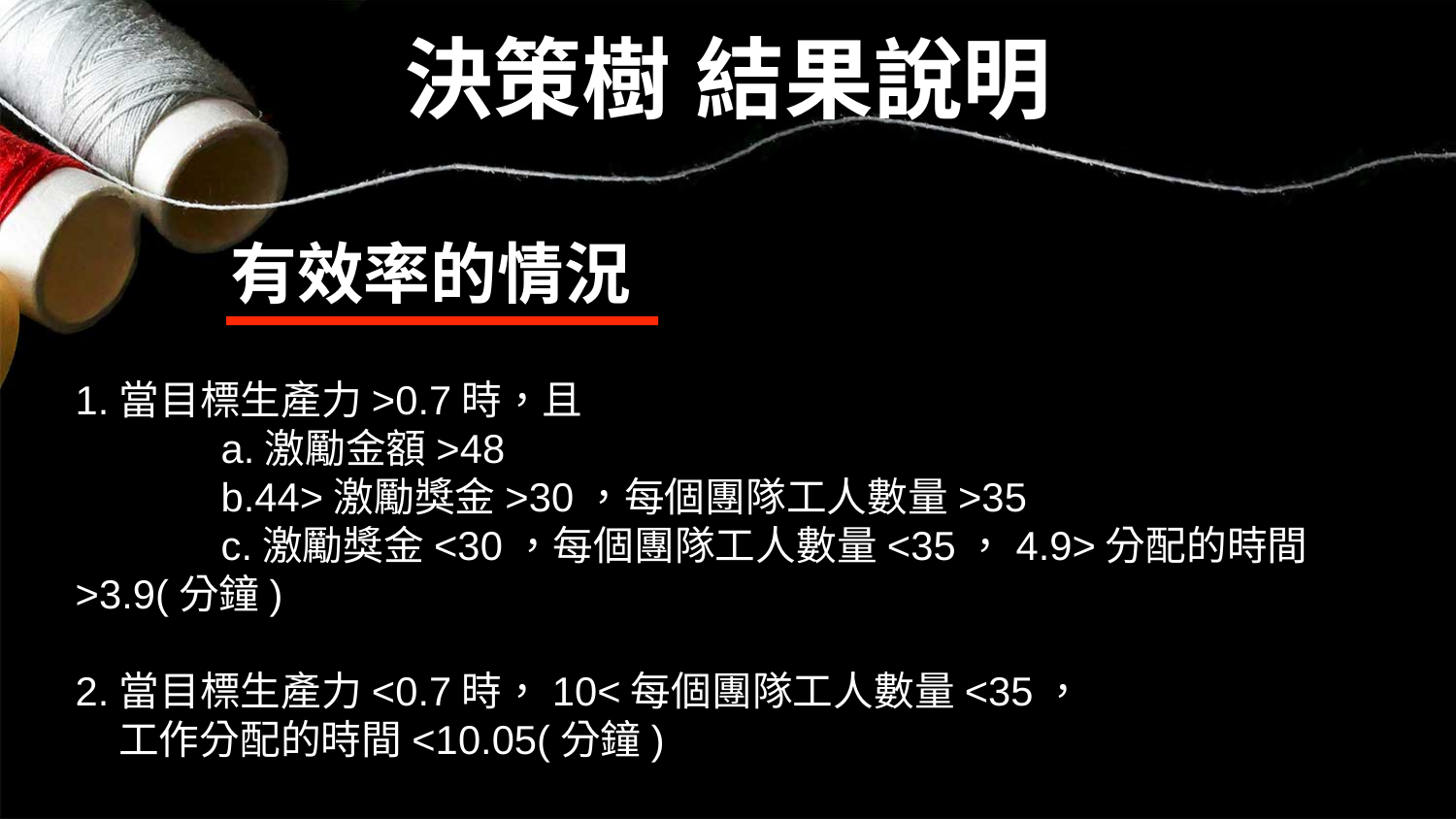

決策樹 結果說明
有效率的情況

1.當目標生產力>0.7時，且
	a.激勵金額>48
	b.44>激勵獎金>30，每個團隊工人數量>35
	c.激勵獎金<30，每個團隊工人數量<35，4.9>分配的時間>3.9(分鐘)

2.當目標生產力<0.7時，10<每個團隊工人數量<35，
   工作分配的時間<10.05(分鐘)